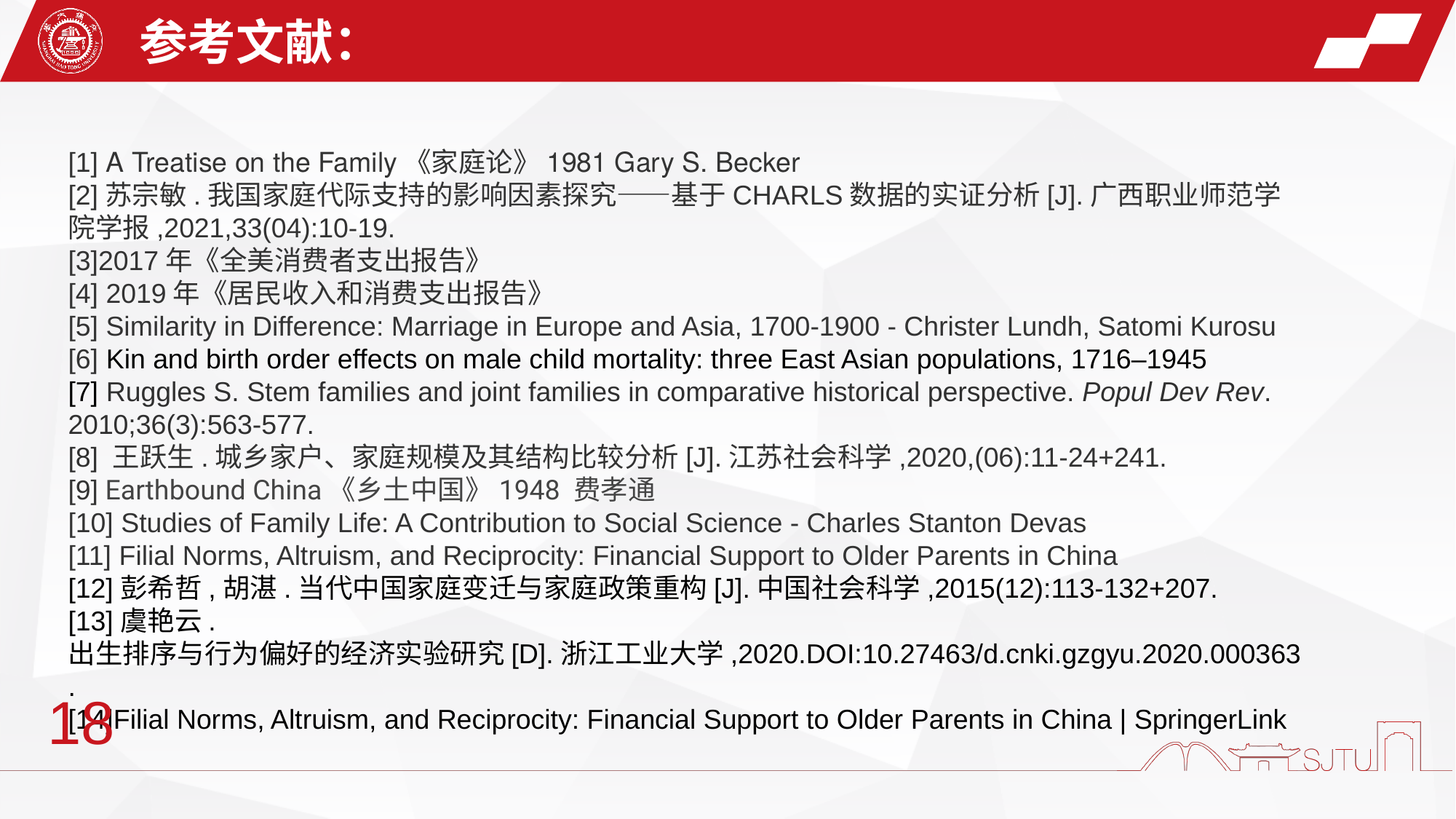

参考文献：
[1] A Treatise on the Family《家庭论》1981 Gary S. Becker
[2]苏宗敏.我国家庭代际支持的影响因素探究——基于CHARLS数据的实证分析[J].广西职业师范学院学报,2021,33(04):10-19.
[3]2017年《全美消费者支出报告》
[4] 2019年《居民收入和消费支出报告》
[5] Similarity in Difference: Marriage in Europe and Asia, 1700-1900 - Christer Lundh, Satomi Kurosu
[6] Kin and birth order effects on male child mortality: three East Asian populations, 1716–1945
[7] Ruggles S. Stem families and joint families in comparative historical perspective. Popul Dev Rev. 2010;36(3):563-577.
[8] 王跃生.城乡家户、家庭规模及其结构比较分析[J].江苏社会科学,2020,(06):11-24+241.
[9] Earthbound China《乡土中国》1948 费孝通
[10] Studies of Family Life: A Contribution to Social Science - Charles Stanton Devas
[11] Filial Norms, Altruism, and Reciprocity: Financial Support to Older Parents in China
[12]彭希哲,胡湛.当代中国家庭变迁与家庭政策重构[J].中国社会科学,2015(12):113-132+207.
[13]虞艳云. 出生排序与行为偏好的经济实验研究[D].浙江工业大学,2020.DOI:10.27463/d.cnki.gzgyu.2020.000363.
[14]Filial Norms, Altruism, and Reciprocity: Financial Support to Older Parents in China | SpringerLink
18